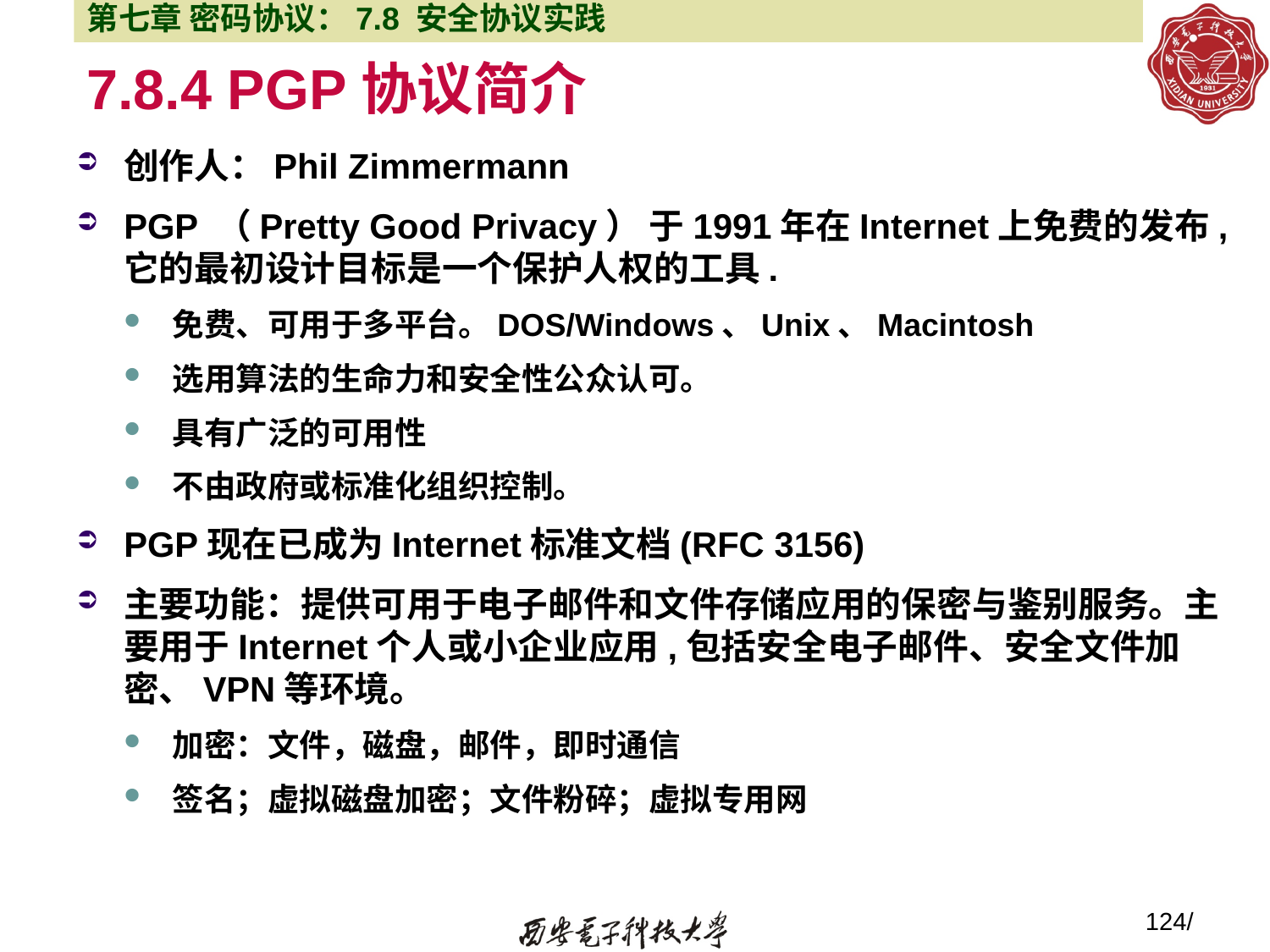

第七章 密码协议：7.8 安全协议实践
# 7.8.4 PGP协议简介
创作人：Phil Zimmermann
PGP （Pretty Good Privacy） 于1991年在Internet上免费的发布, 它的最初设计目标是一个保护人权的工具.
免费、可用于多平台。DOS/Windows、Unix、Macintosh
选用算法的生命力和安全性公众认可。
具有广泛的可用性
不由政府或标准化组织控制。
PGP现在已成为Internet标准文档(RFC 3156)
主要功能：提供可用于电子邮件和文件存储应用的保密与鉴别服务。主要用于Internet个人或小企业应用,包括安全电子邮件、安全文件加密、VPN等环境。
加密：文件，磁盘，邮件，即时通信
签名；虚拟磁盘加密；文件粉碎；虚拟专用网

124/